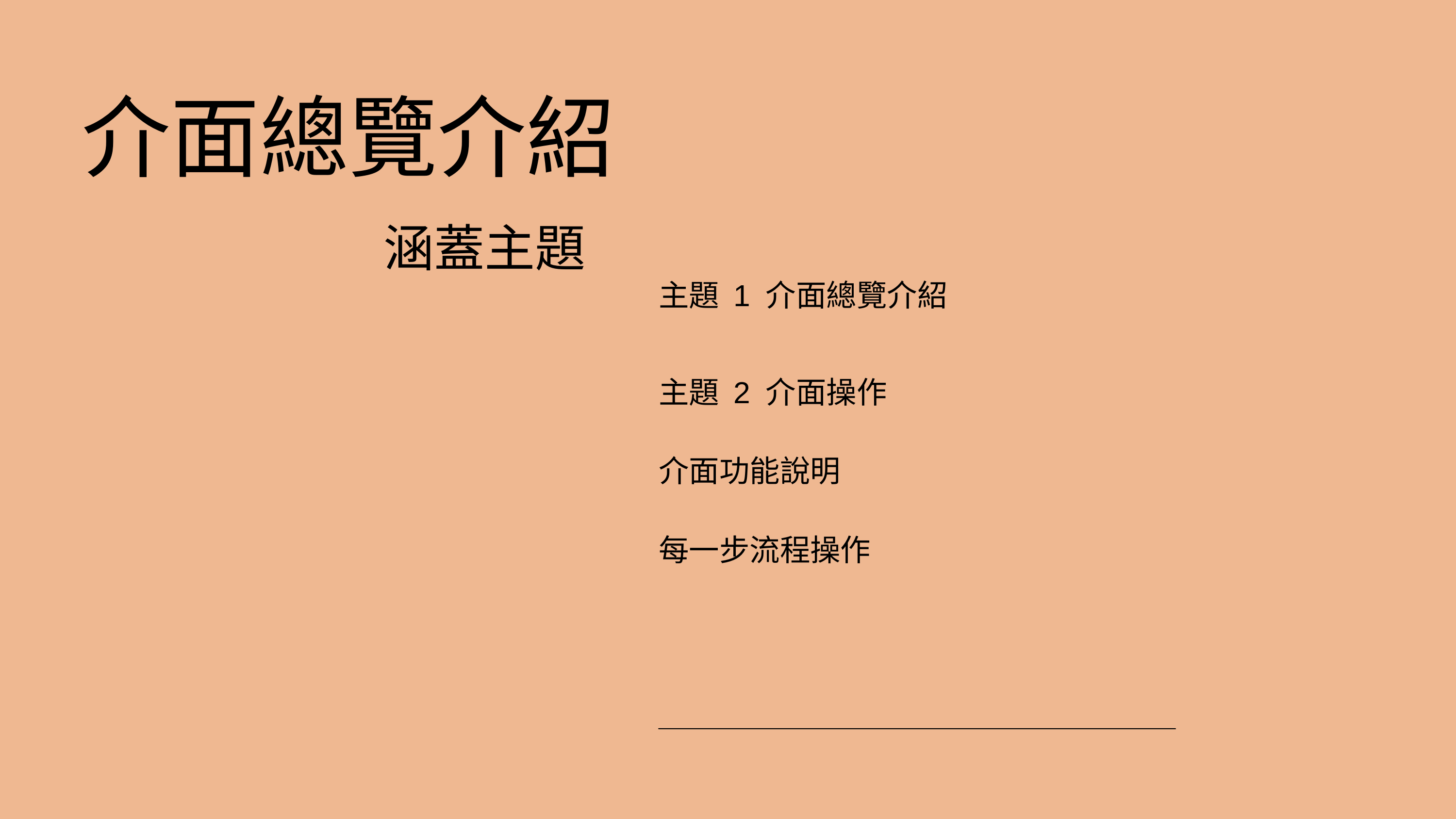

介面總覽介紹
涵蓋主題
主題 1 介面總覽介紹
主題 2 介面操作

介面功能說明

每一步流程操作